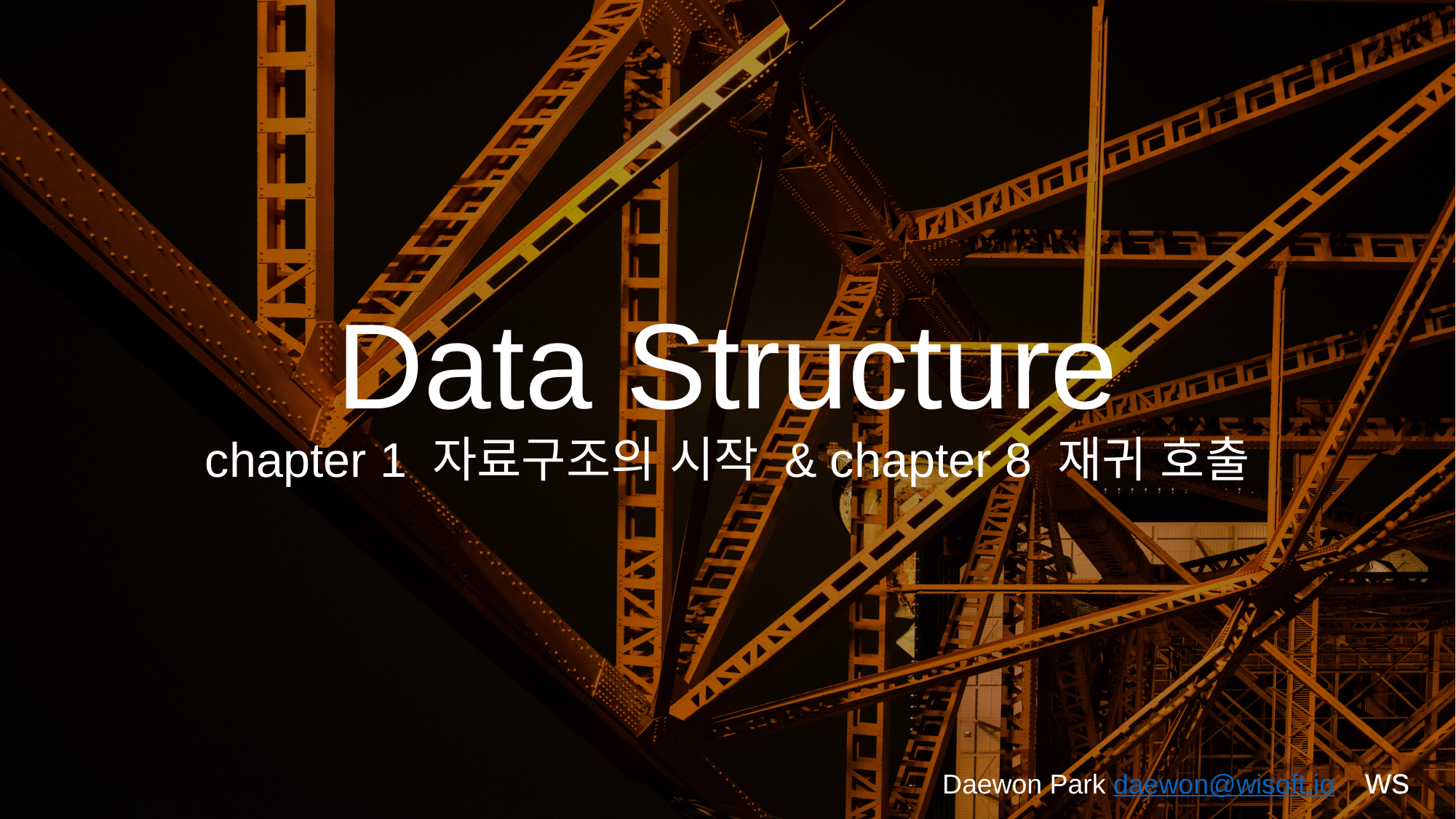

# Data Structure chapter 1 자료구조의 시작 & chapter 8 재귀 호출
Daewon Park daewon@wisoft.io   ws